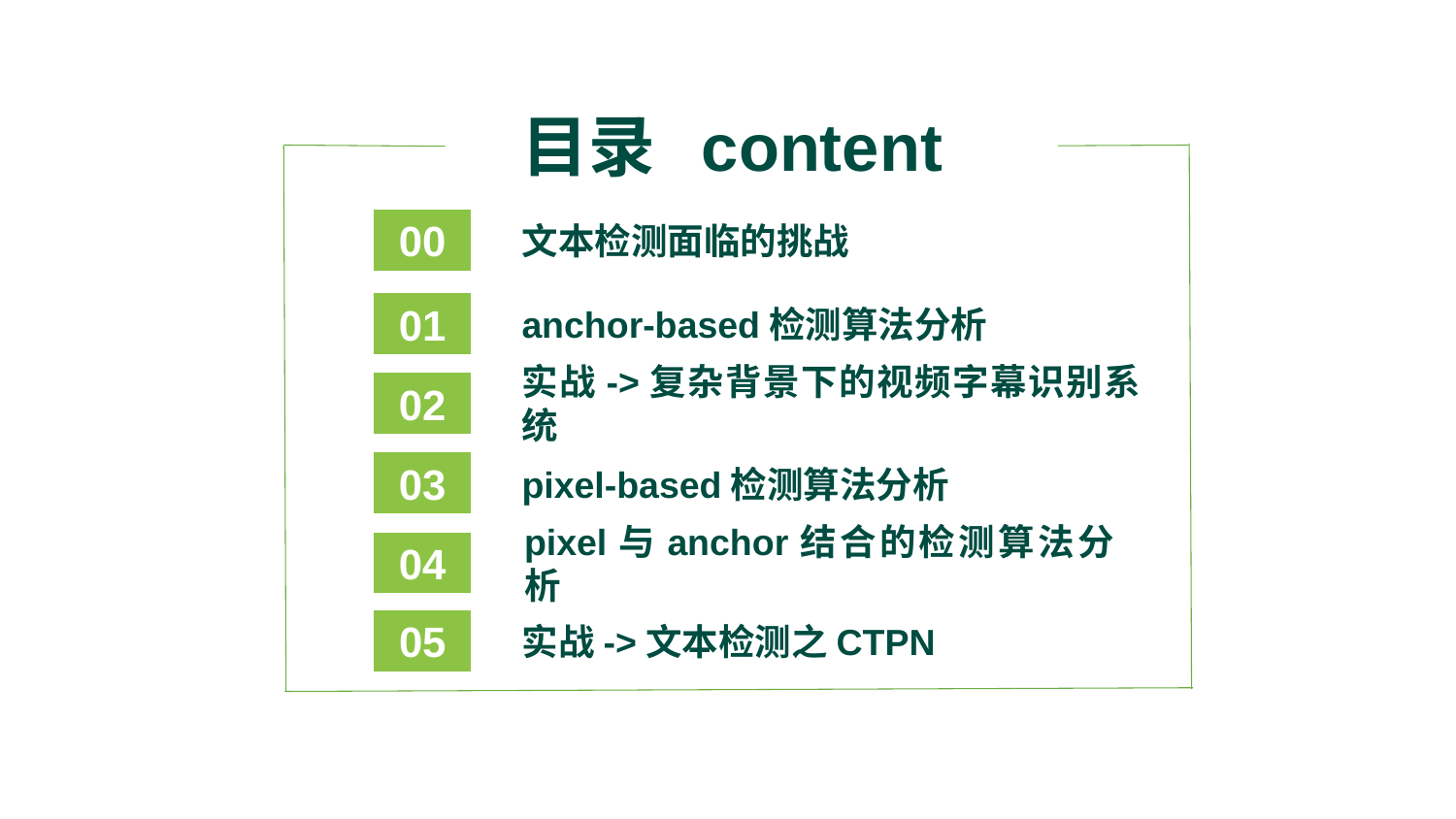

目录  content
00
文本检测面临的挑战
01
anchor-based检测算法分析
02
实战->复杂背景下的视频字幕识别系统
03
pixel-based检测算法分析
04
pixel与anchor结合的检测算法分析
05
实战->文本检测之CTPN